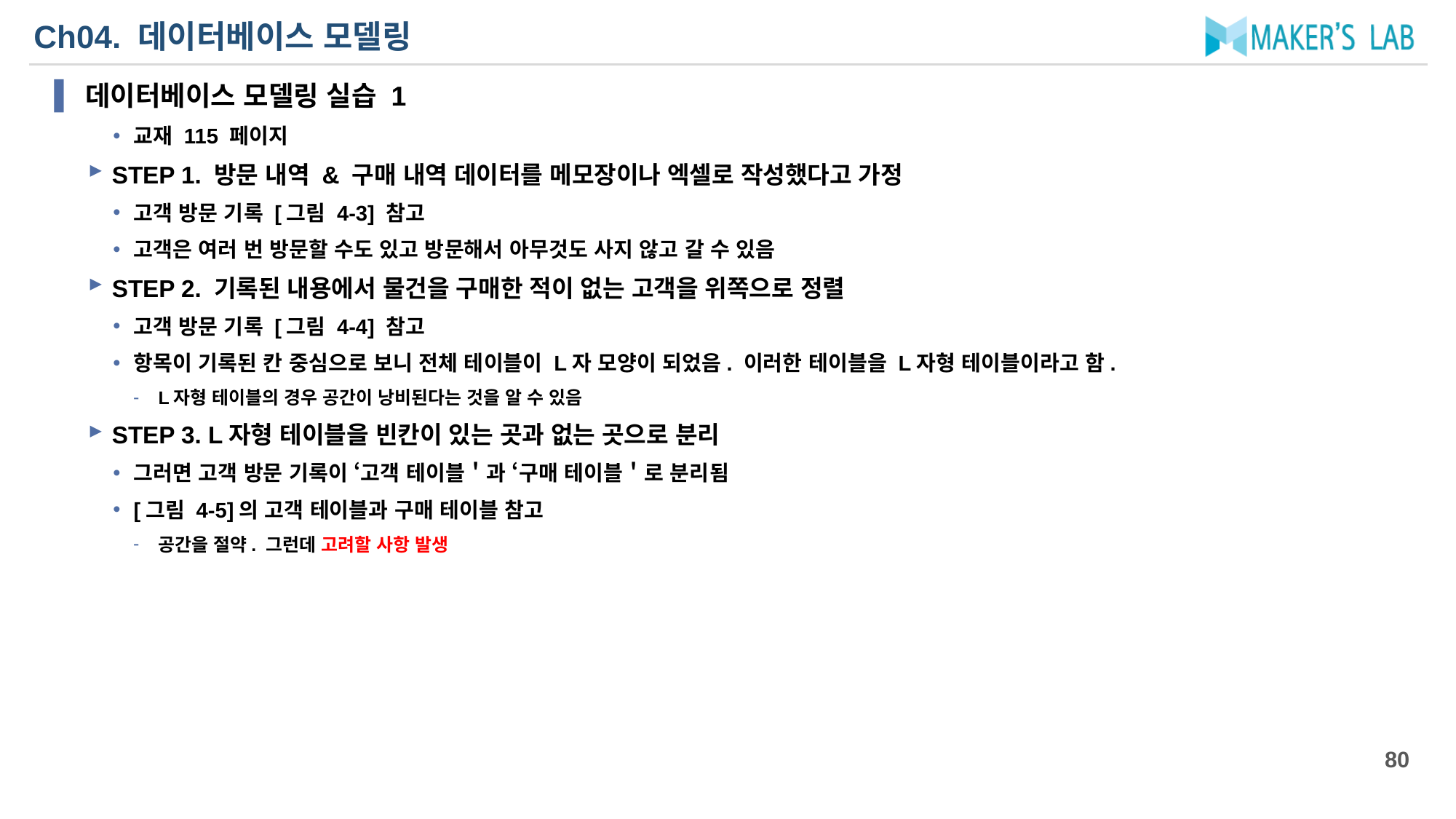

# Ch04. 데이터베이스 모델링
데이터베이스 모델링 실습 1
교재 115 페이지
STEP 1. 방문 내역 & 구매 내역 데이터를 메모장이나 엑셀로 작성했다고 가정
고객 방문 기록 [그림 4-3] 참고
고객은 여러 번 방문할 수도 있고 방문해서 아무것도 사지 않고 갈 수 있음
STEP 2. 기록된 내용에서 물건을 구매한 적이 없는 고객을 위쪽으로 정렬
고객 방문 기록 [그림 4-4] 참고
항목이 기록된 칸 중심으로 보니 전체 테이블이 L자 모양이 되었음. 이러한 테이블을 L자형 테이블이라고 함.
L자형 테이블의 경우 공간이 낭비된다는 것을 알 수 있음
STEP 3. L자형 테이블을 빈칸이 있는 곳과 없는 곳으로 분리
그러면 고객 방문 기록이 ‘고객 테이블＇과 ‘구매 테이블＇로 분리됨
[그림 4-5]의 고객 테이블과 구매 테이블 참고
공간을 절약. 그런데 고려할 사항 발생

80